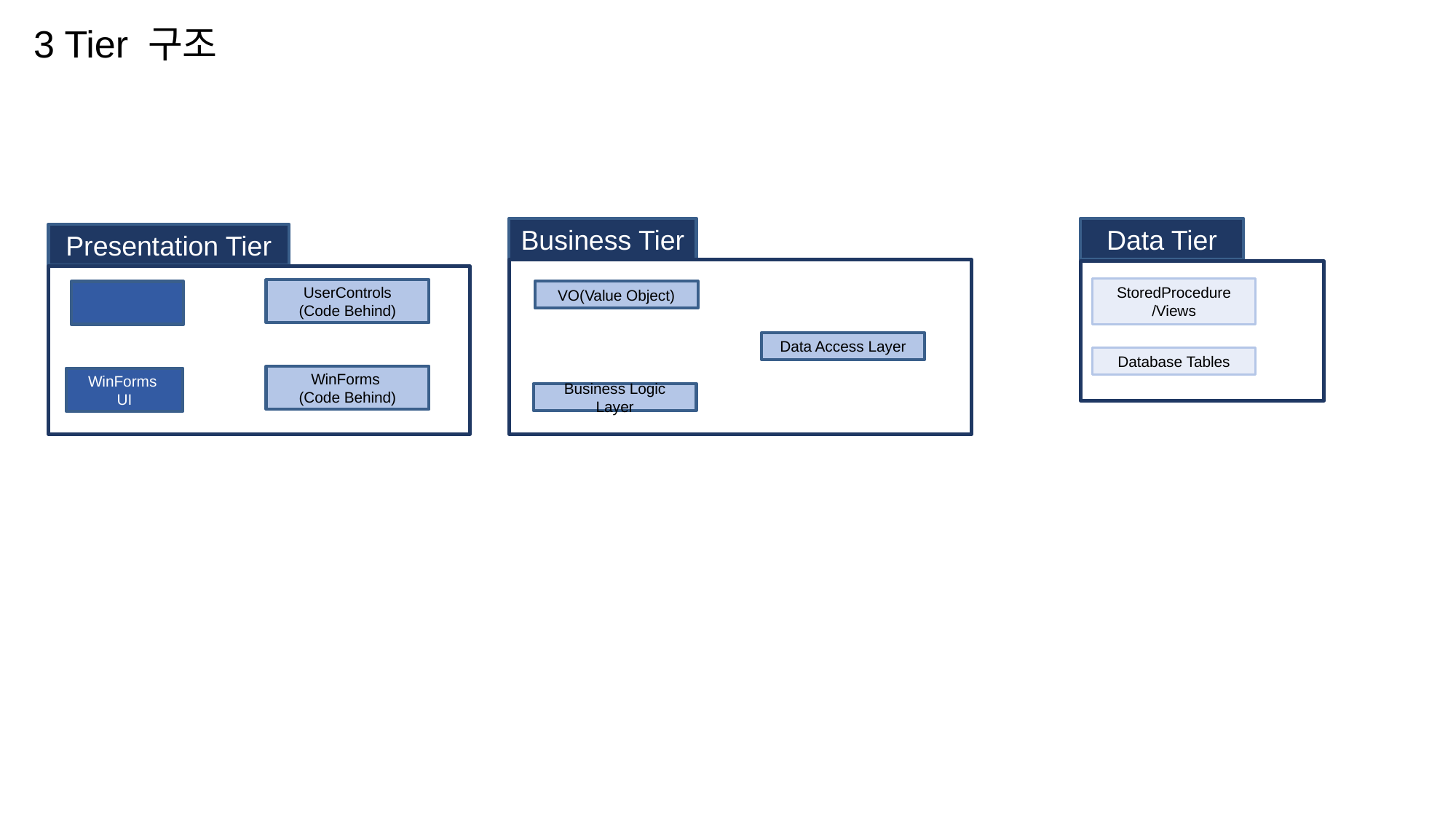

3 Tier 구조
Business Tier
Data Tier
Presentation Tier

StoredProcedure
/Views
UserControls
(Code Behind)
VO(Value Object)
UserControls
UI
Data Access Layer
Database Tables
WinForms
(Code Behind)
WinForms
UI
Business Logic Layer